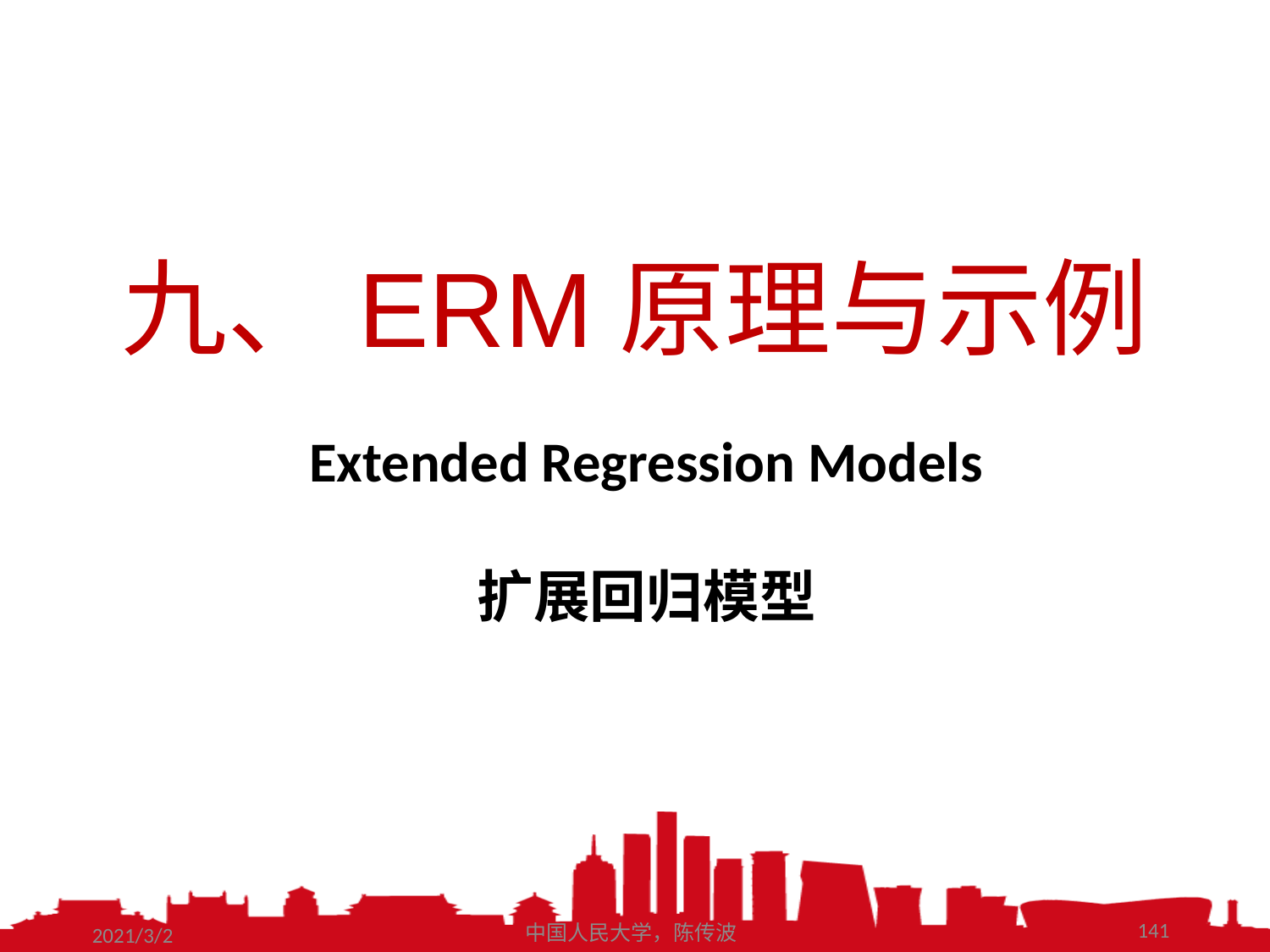

九、ERM原理与示例
Extended Regression Models
扩展回归模型
141
2021/3/2
中国人民大学，陈传波